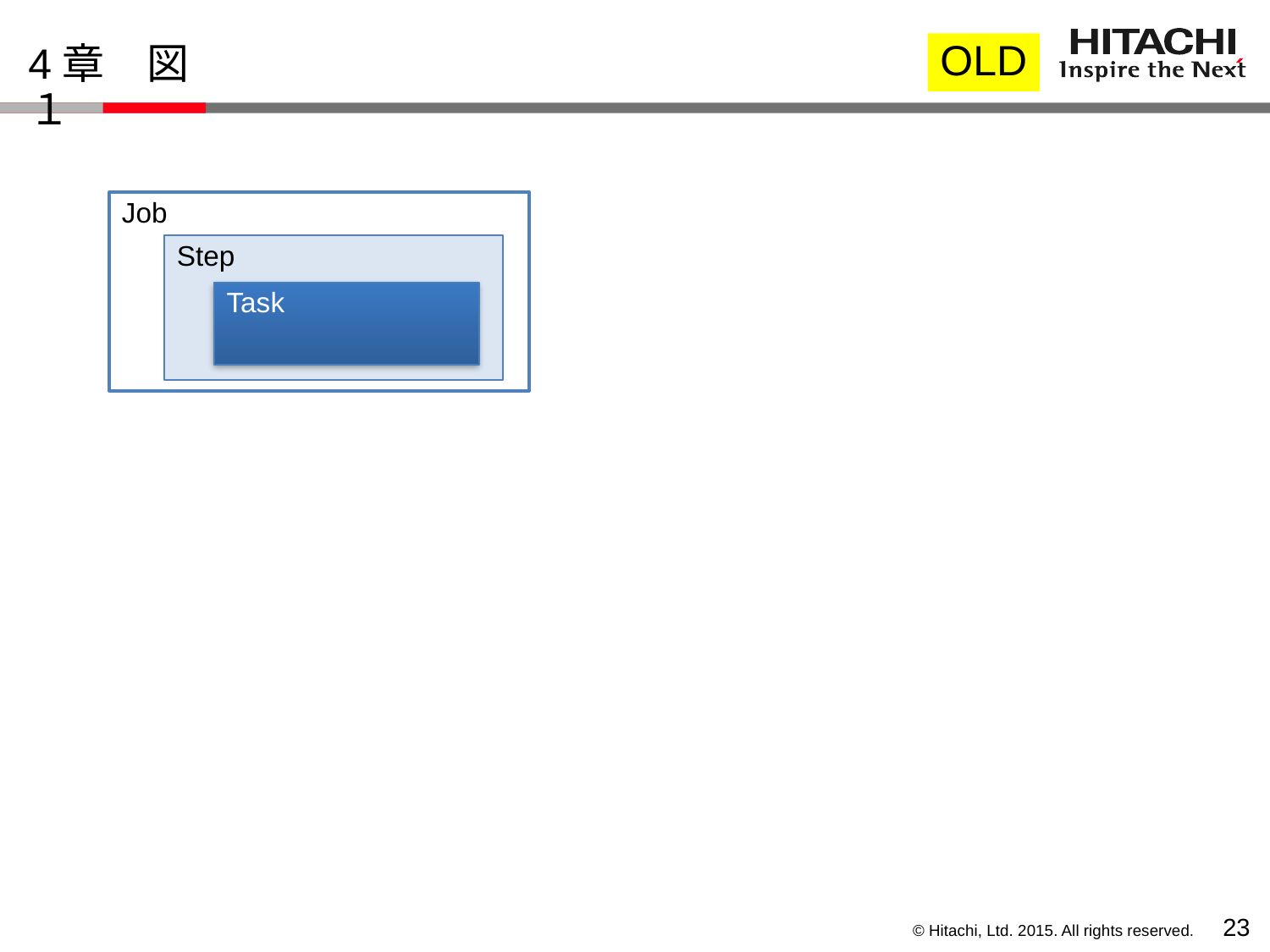

OLD
# 4章　図１
Job
Step
Task
23